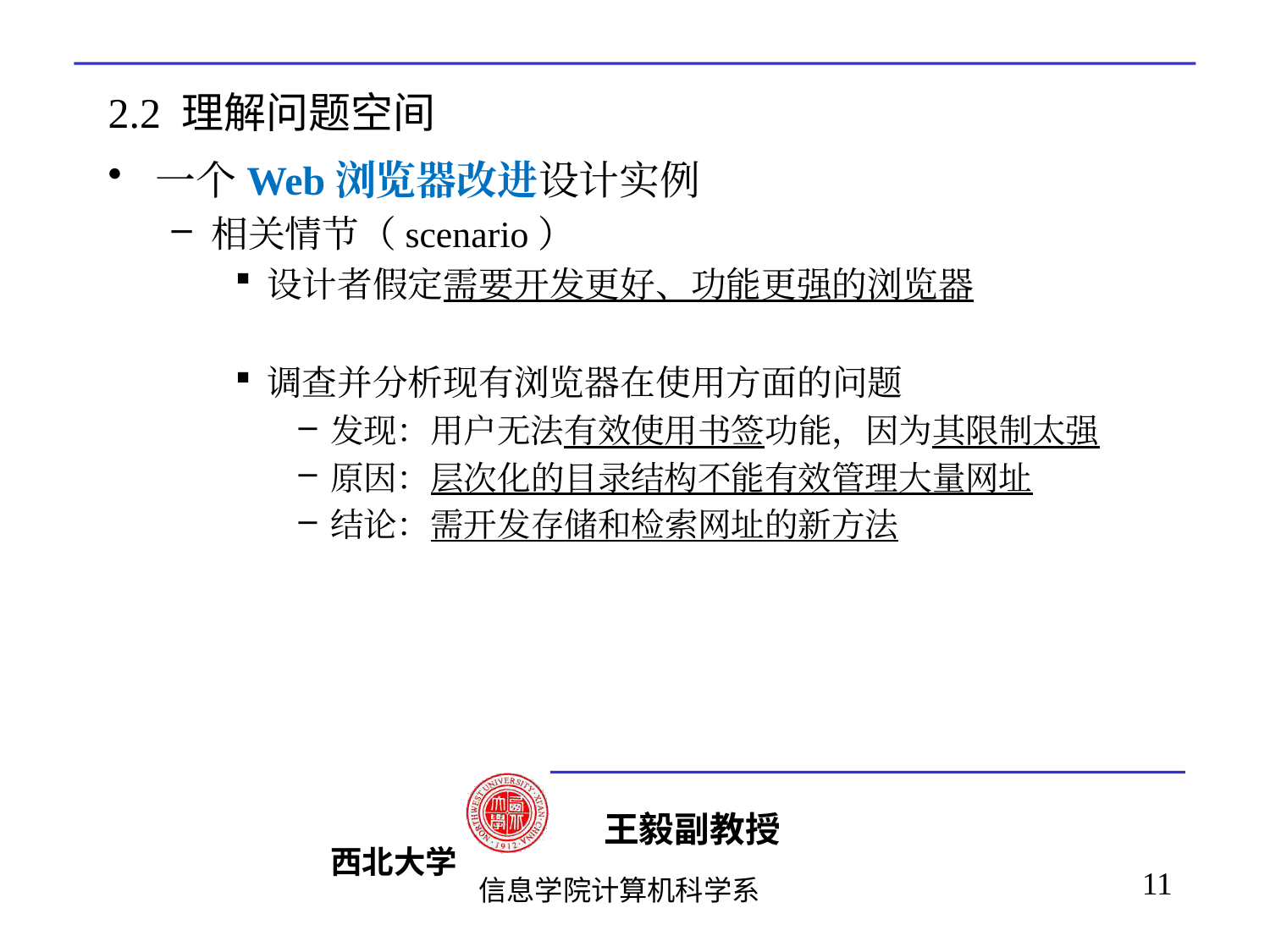

# 2.2 理解问题空间
一个Web浏览器改进设计实例
相关情节（scenario）
设计者假定需要开发更好、功能更强的浏览器

调查并分析现有浏览器在使用方面的问题
发现：用户无法有效使用书签功能，因为其限制太强
原因：层次化的目录结构不能有效管理大量网址
结论：需开发存储和检索网址的新方法

11